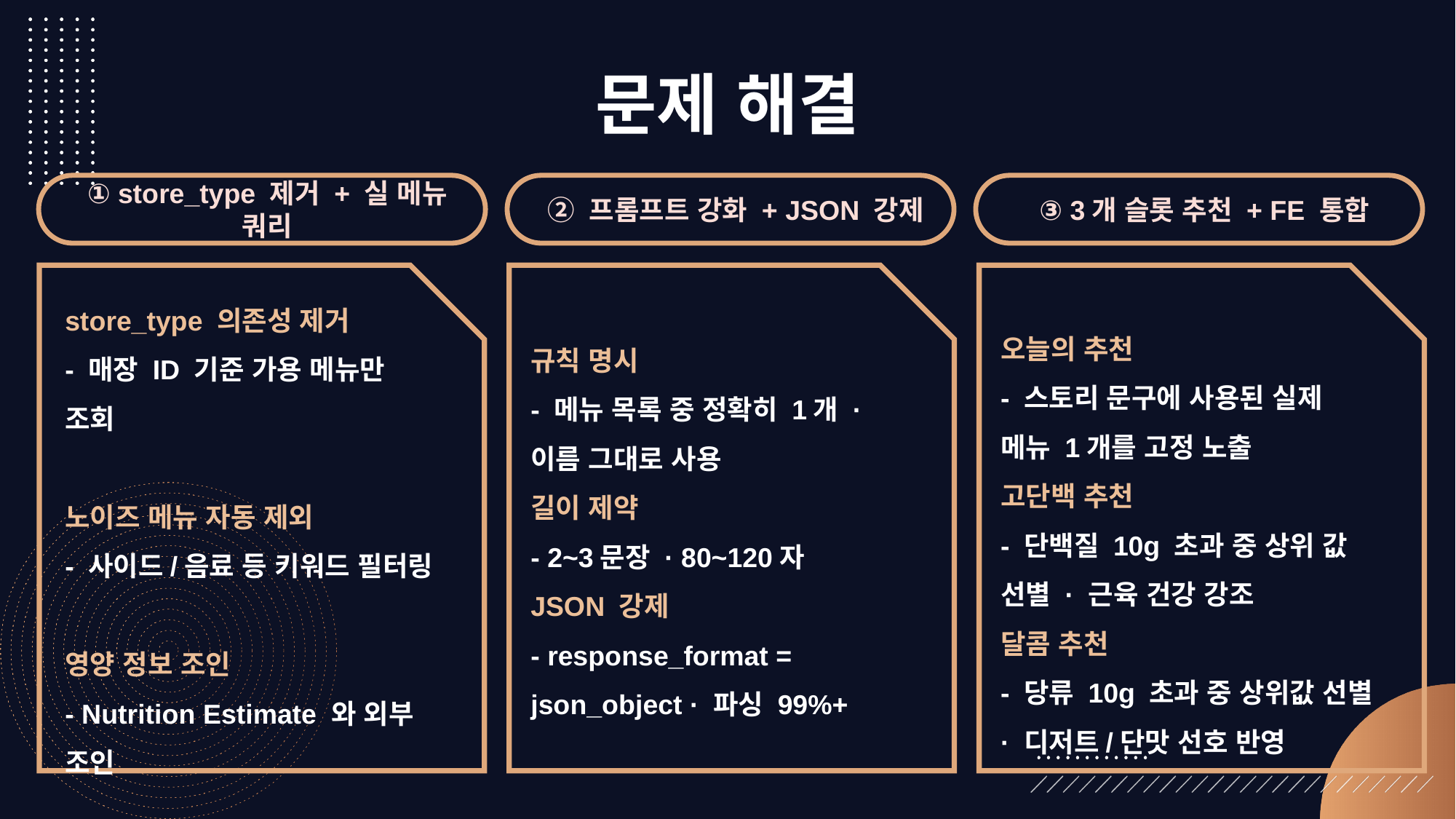

# 문제 해결
① store_type 제거 + 실 메뉴 쿼리
② 프롬프트 강화 + JSON 강제
③ 3개 슬롯 추천 + FE 통합
store_type 의존성 제거
- 매장 ID 기준 가용 메뉴만 조회
노이즈 메뉴 자동 제외
- 사이드/음료 등 키워드 필터링
영양 정보 조인
- Nutrition Estimate 와 외부 조인
규칙 명시
- 메뉴 목록 중 정확히 1개 · 이름 그대로 사용
길이 제약
- 2~3문장 · 80~120자
JSON 강제
- response_format = json_object · 파싱 99%+
오늘의 추천
- 스토리 문구에 사용된 실제 메뉴 1개를 고정 노출
고단백 추천
- 단백질 10g 초과 중 상위 값 선별 · 근육 건강 강조
달콤 추천
- 당류 10g 초과 중 상위값 선별 · 디저트/단맛 선호 반영